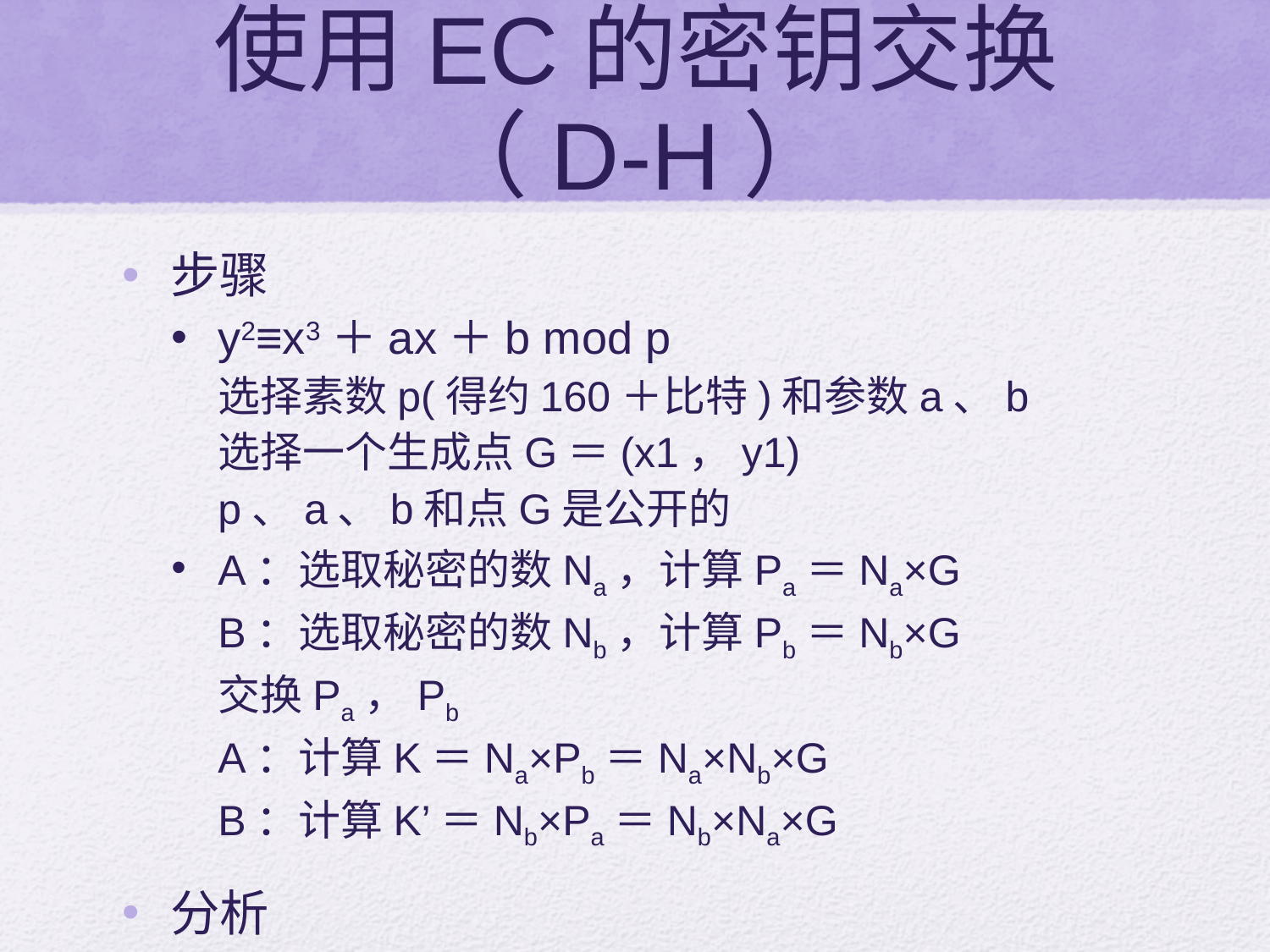

# 使用EC的密钥交换（D-H）
步骤
y2≡x3＋ax＋b mod p
	选择素数p(得约160＋比特)和参数a、b
	选择一个生成点G＝(x1，y1)
	p、a、b和点G是公开的
A：选取秘密的数Na，计算Pa＝Na×G
	B：选取秘密的数Nb，计算Pb＝Nb×G
	交换Pa，Pb
	A：计算K＝Na×Pb＝Na×Nb×G
	B：计算K’＝Nb×Pa＝Nb×Na×G
分析
攻击者得求Na和Nb，就是P＝?×G中的?